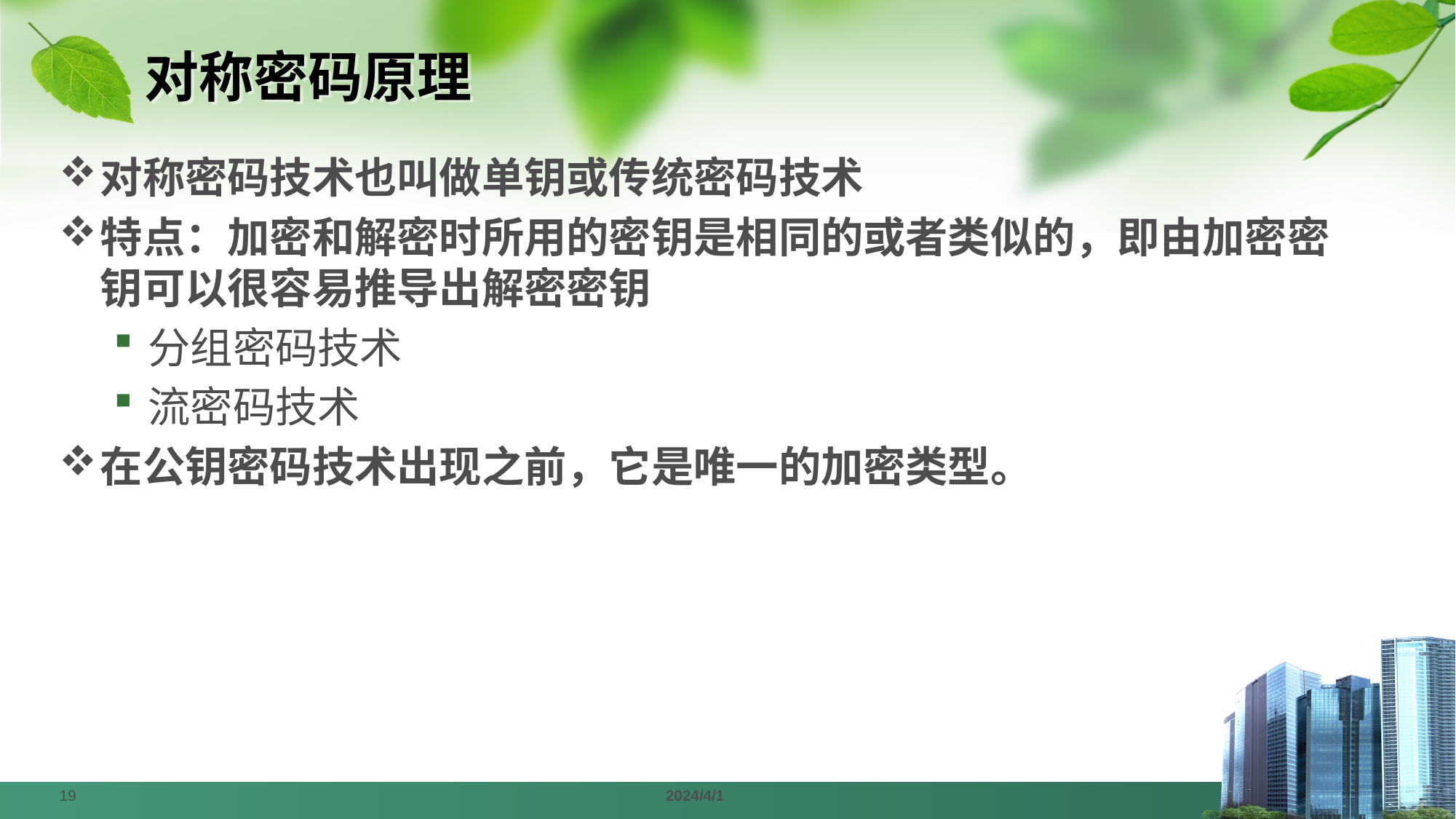

# 对称密码原理
对称密码技术也叫做单钥或传统密码技术
特点：加密和解密时所用的密钥是相同的或者类似的，即由加密密钥可以很容易推导出解密密钥
分组密码技术
流密码技术
在公钥密码技术出现之前，它是唯一的加密类型。
19
2024/4/1